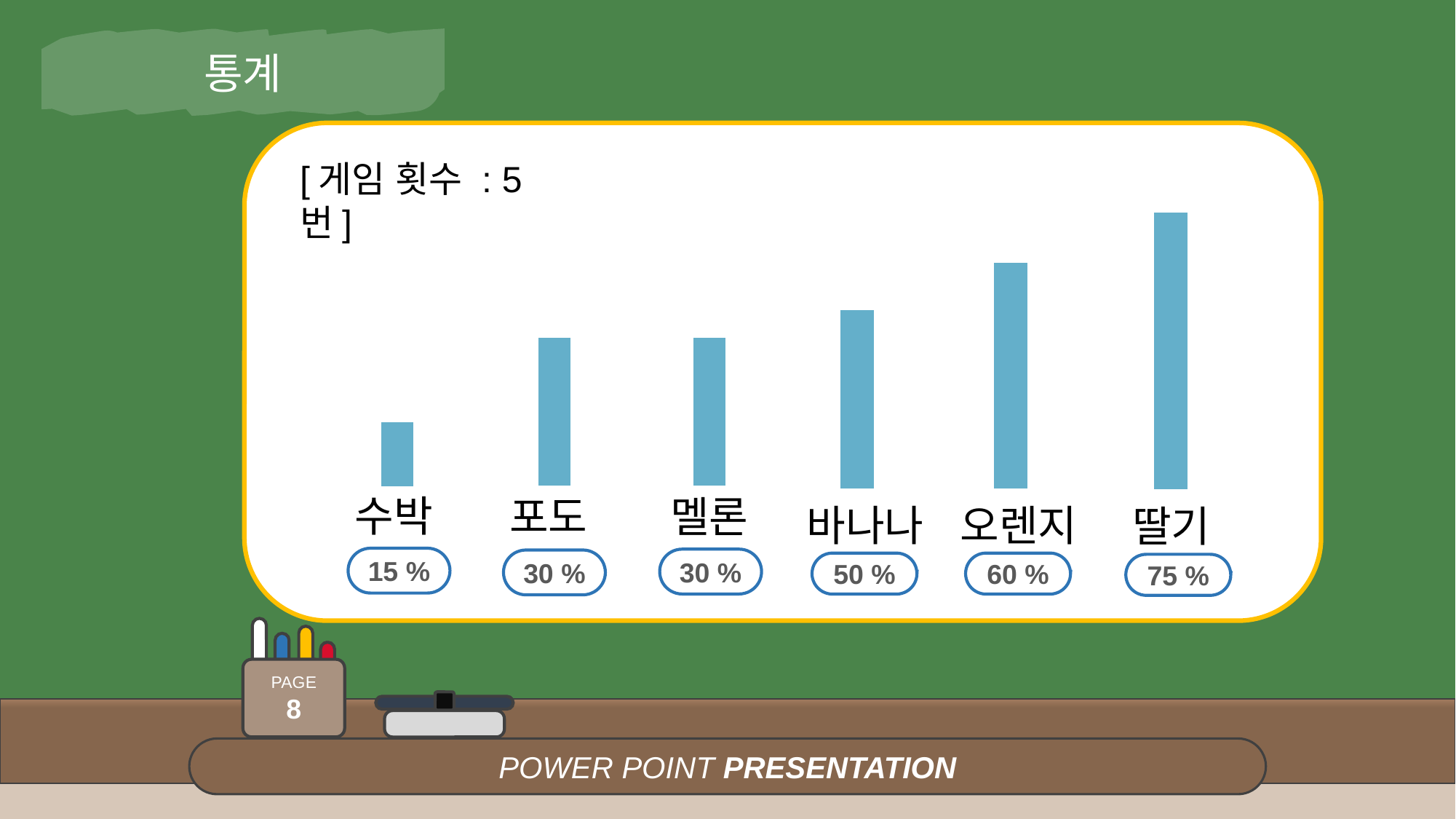

통계

[게임 횟수 : 5번]

수박
멜론
포도
바나나
오렌지
딸기
15 %
30 %
30 %
50 %
60 %
75 %

PAGE
8

POWER POINT PRESENTATION